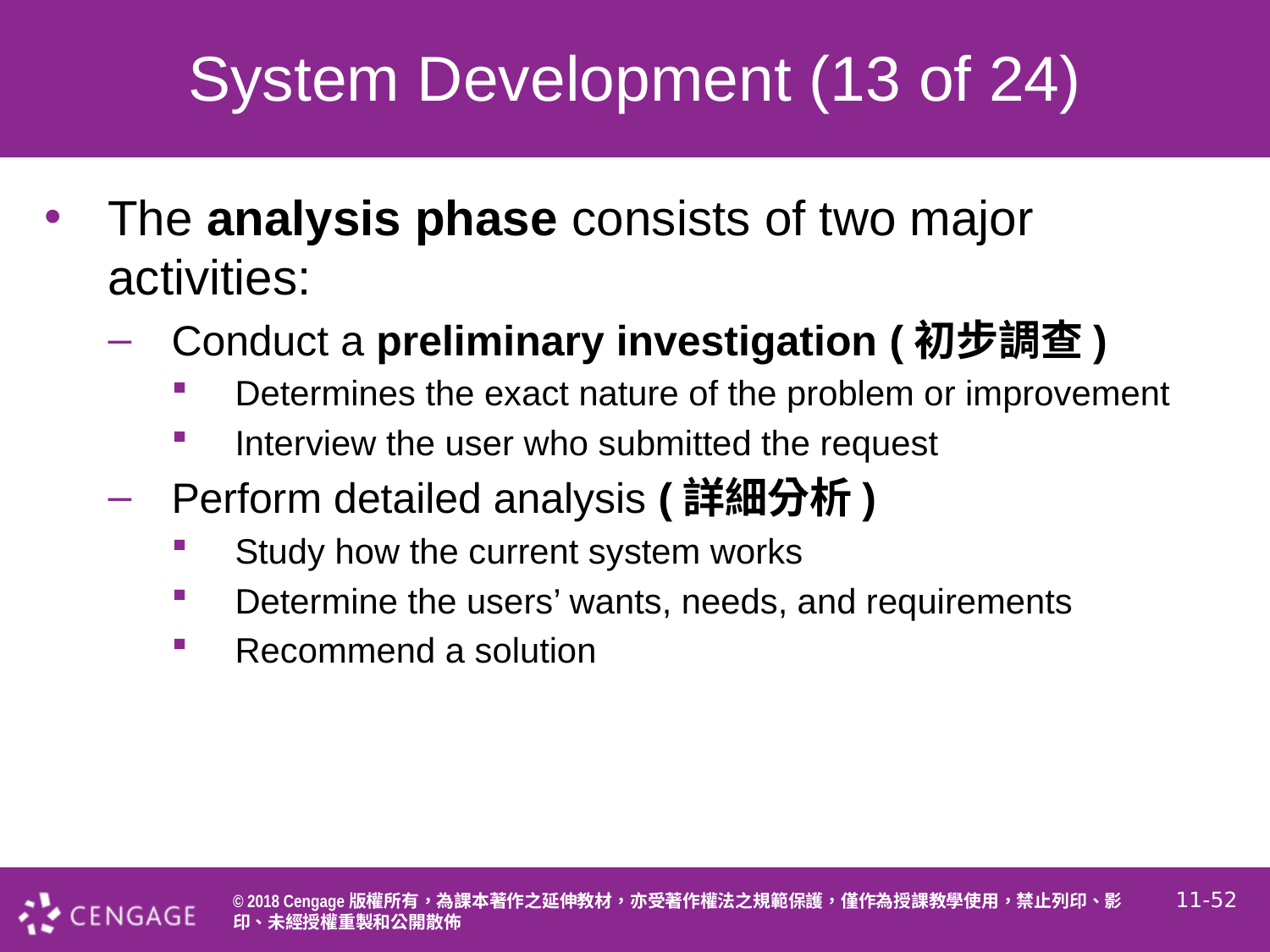

# System Development (13 of 24)
The analysis phase consists of two major activities:
Conduct a preliminary investigation (初步調查)
Determines the exact nature of the problem or improvement
Interview the user who submitted the request
Perform detailed analysis (詳細分析)
Study how the current system works
Determine the users’ wants, needs, and requirements
Recommend a solution